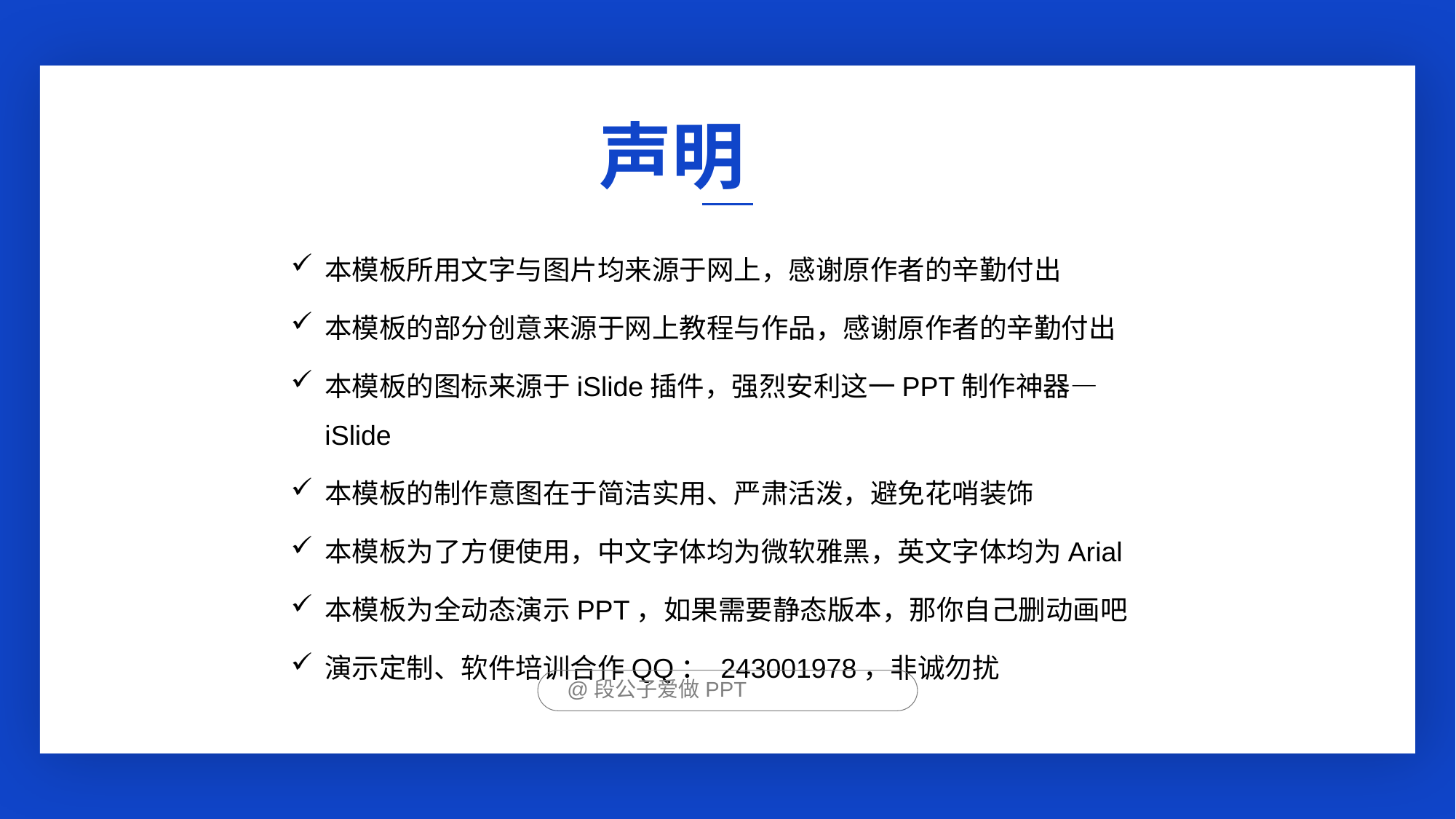

声明
本模板所用文字与图片均来源于网上，感谢原作者的辛勤付出
本模板的部分创意来源于网上教程与作品，感谢原作者的辛勤付出
本模板的图标来源于iSlide插件，强烈安利这一PPT制作神器—iSlide
本模板的制作意图在于简洁实用、严肃活泼，避免花哨装饰
本模板为了方便使用，中文字体均为微软雅黑，英文字体均为Arial
本模板为全动态演示PPT，如果需要静态版本，那你自己删动画吧
演示定制、软件培训合作QQ： 243001978，非诚勿扰

@段公子爱做PPT
合作QQ： 243001978